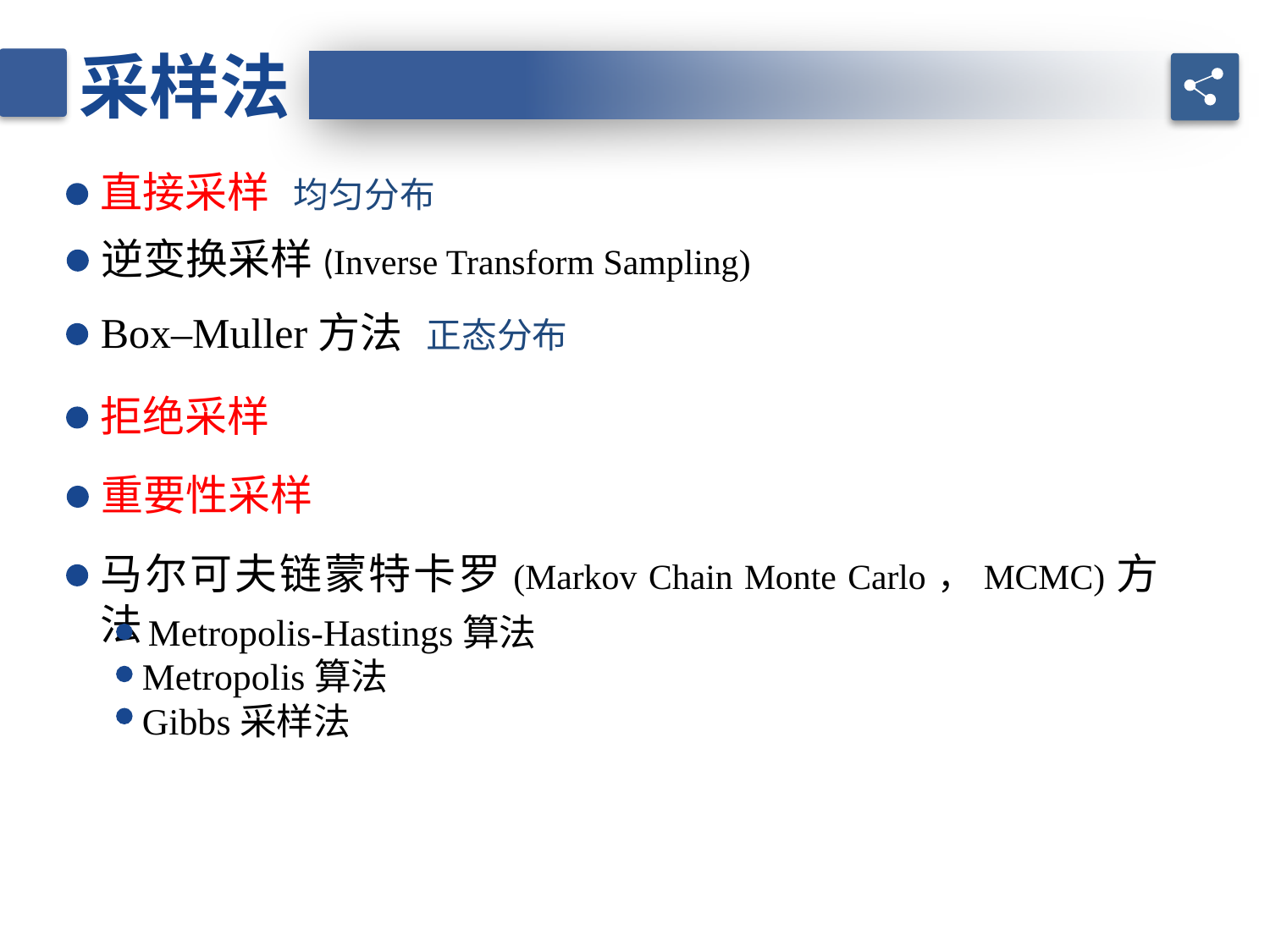

采样法

直接采样  均匀分布

逆变换采样(Inverse Transform Sampling)

Box–Muller方法  正态分布

拒绝采样

重要性采样

马尔可夫链蒙特卡罗(Markov Chain Monte Carlo，MCMC)方法

        Metropolis-Hastings算法
Metropolis算法
Gibbs采样法